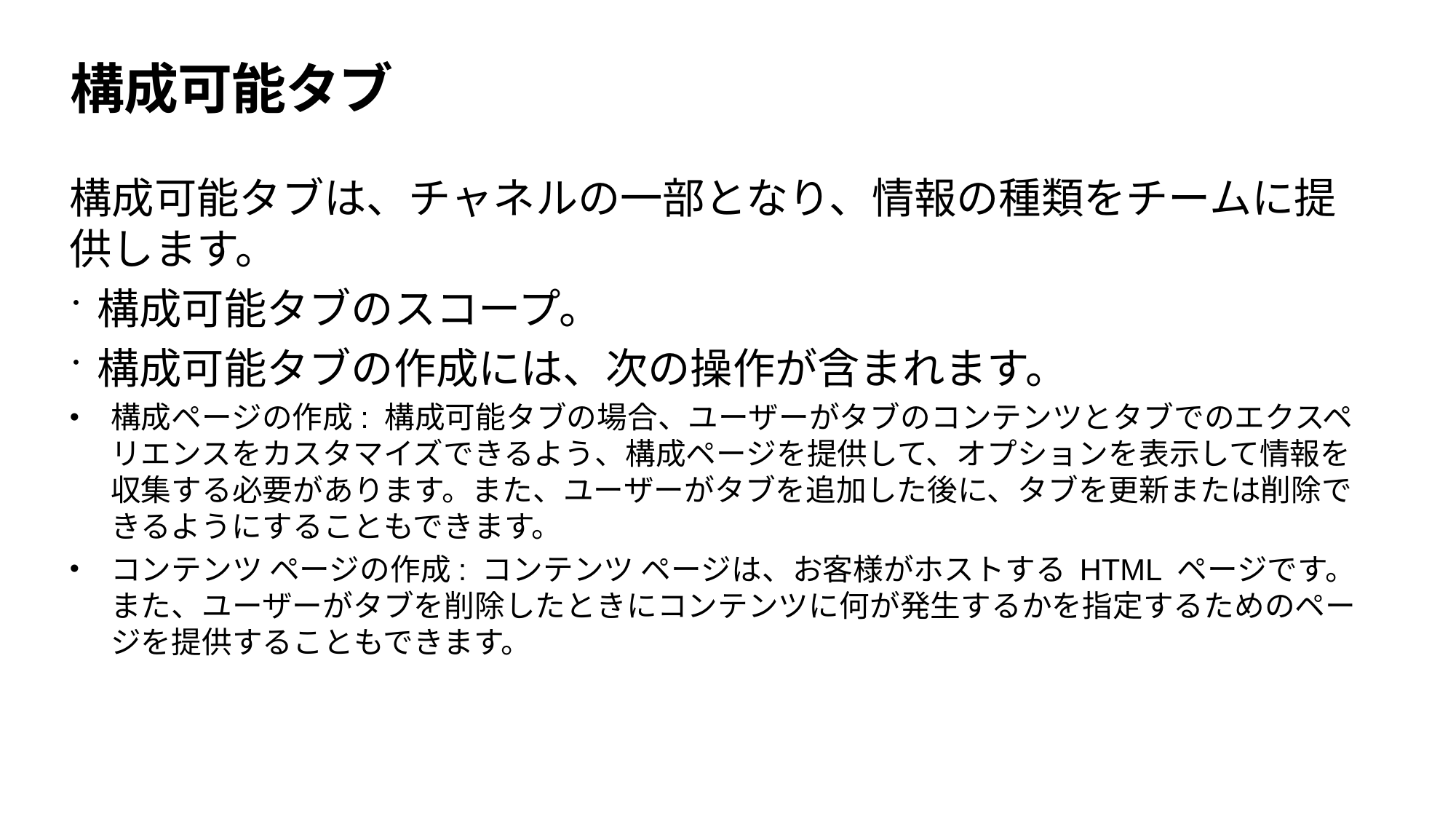

# 構成可能タブ
構成可能タブは、チャネルの一部となり、情報の種類をチームに提供します。
構成可能タブのスコープ。
構成可能タブの作成には、次の操作が含まれます。
構成ページの作成: 構成可能タブの場合、ユーザーがタブのコンテンツとタブでのエクスペリエンスをカスタマイズできるよう、構成ページを提供して、オプションを表示して情報を収集する必要があります。また、ユーザーがタブを追加した後に、タブを更新または削除できるようにすることもできます。
コンテンツ ページの作成: コンテンツ ページは、お客様がホストする HTML ページです。また、ユーザーがタブを削除したときにコンテンツに何が発生するかを指定するためのページを提供することもできます。